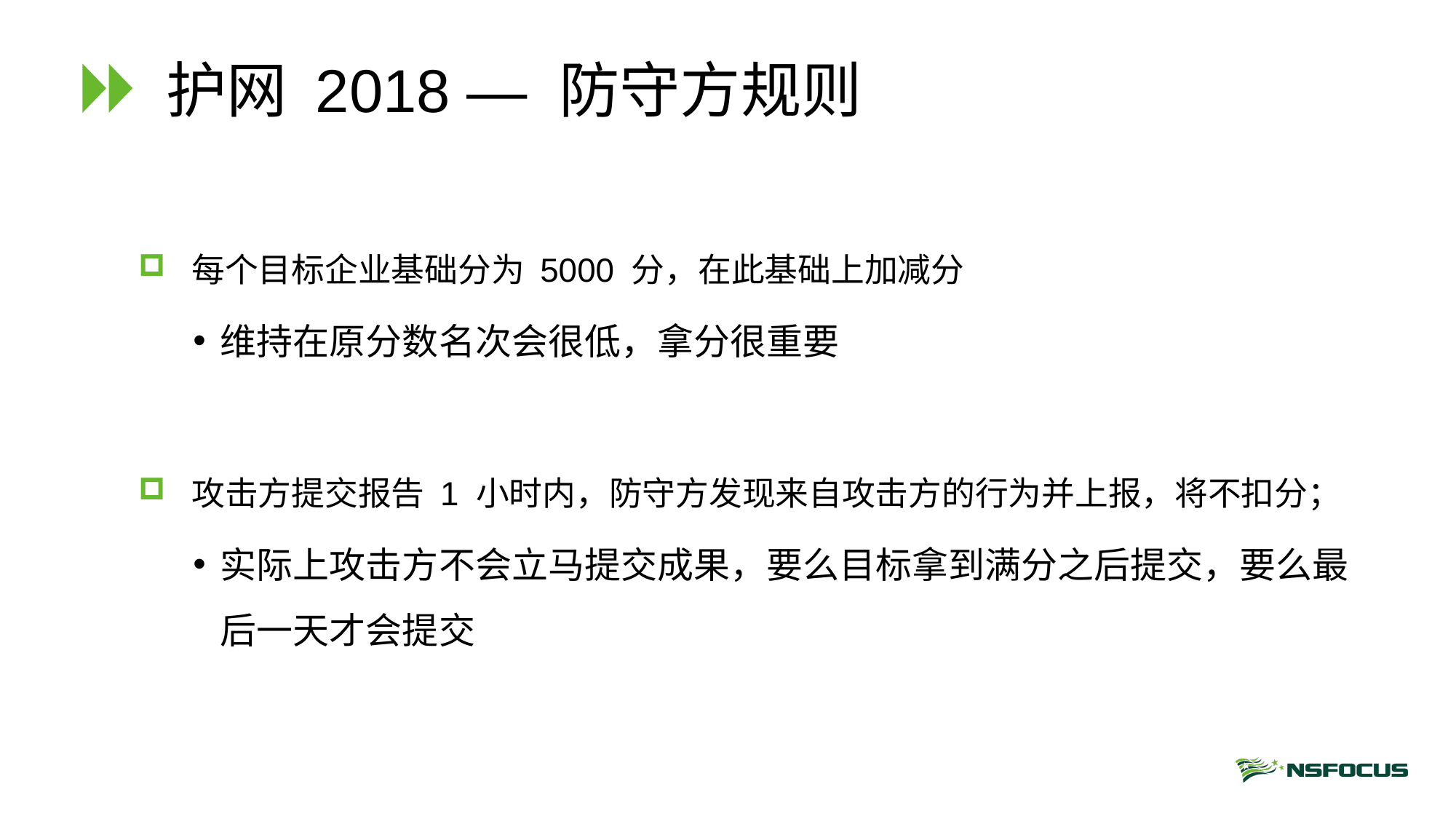

# 护网 2018 — 防守方规则
每个目标企业基础分为 5000 分，在此基础上加减分
维持在原分数名次会很低，拿分很重要

攻击方提交报告 1 小时内，防守方发现来自攻击方的行为并上报，将不扣分；
实际上攻击方不会立马提交成果，要么目标拿到满分之后提交，要么最后一天才会提交